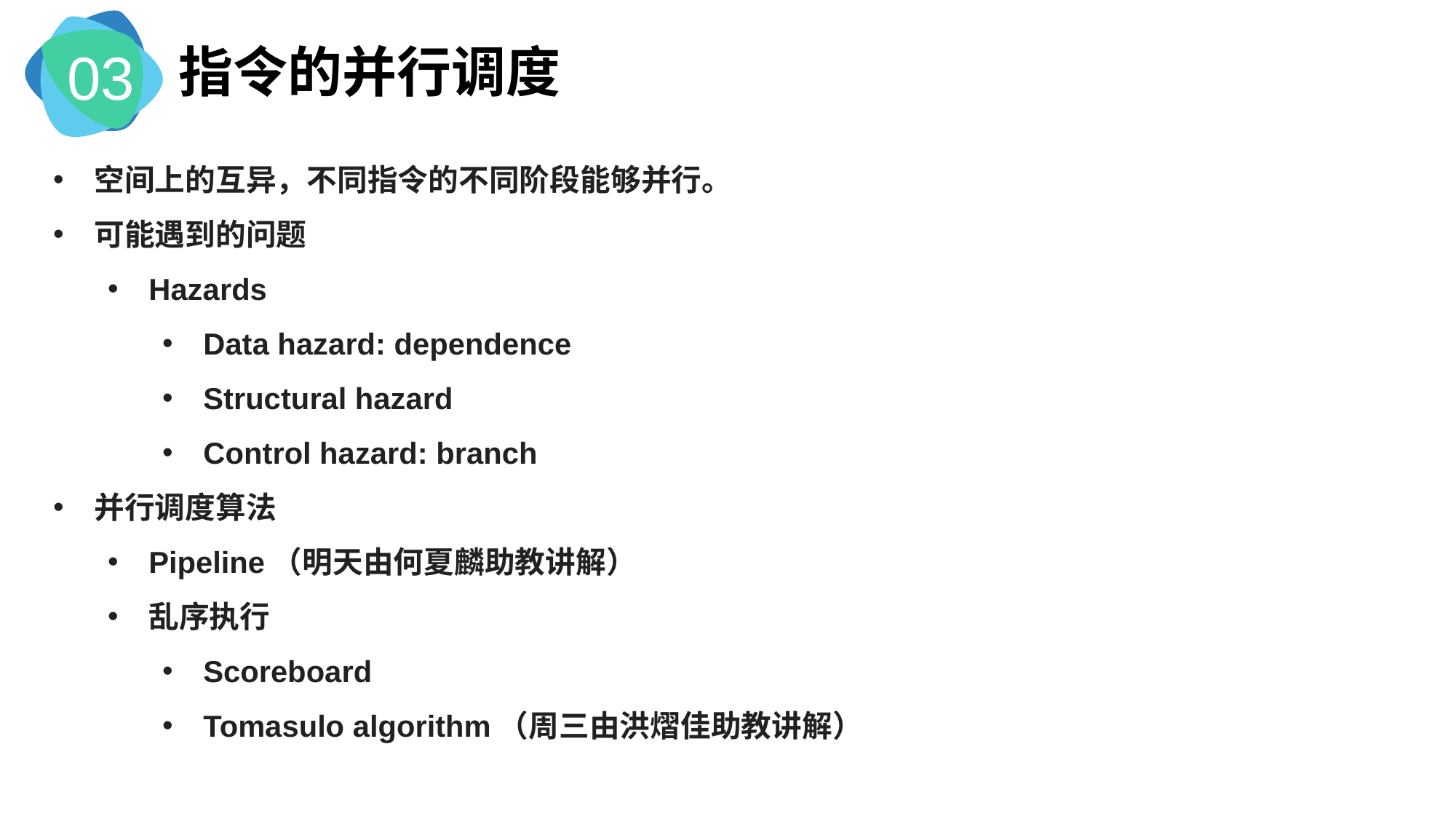

03
指令的并行调度
空间上的互异，不同指令的不同阶段能够并行。
可能遇到的问题
Hazards
Data hazard: dependence
Structural hazard
Control hazard: branch
并行调度算法
Pipeline（明天由何夏麟助教讲解）
乱序执行
Scoreboard
Tomasulo algorithm（周三由洪熠佳助教讲解）